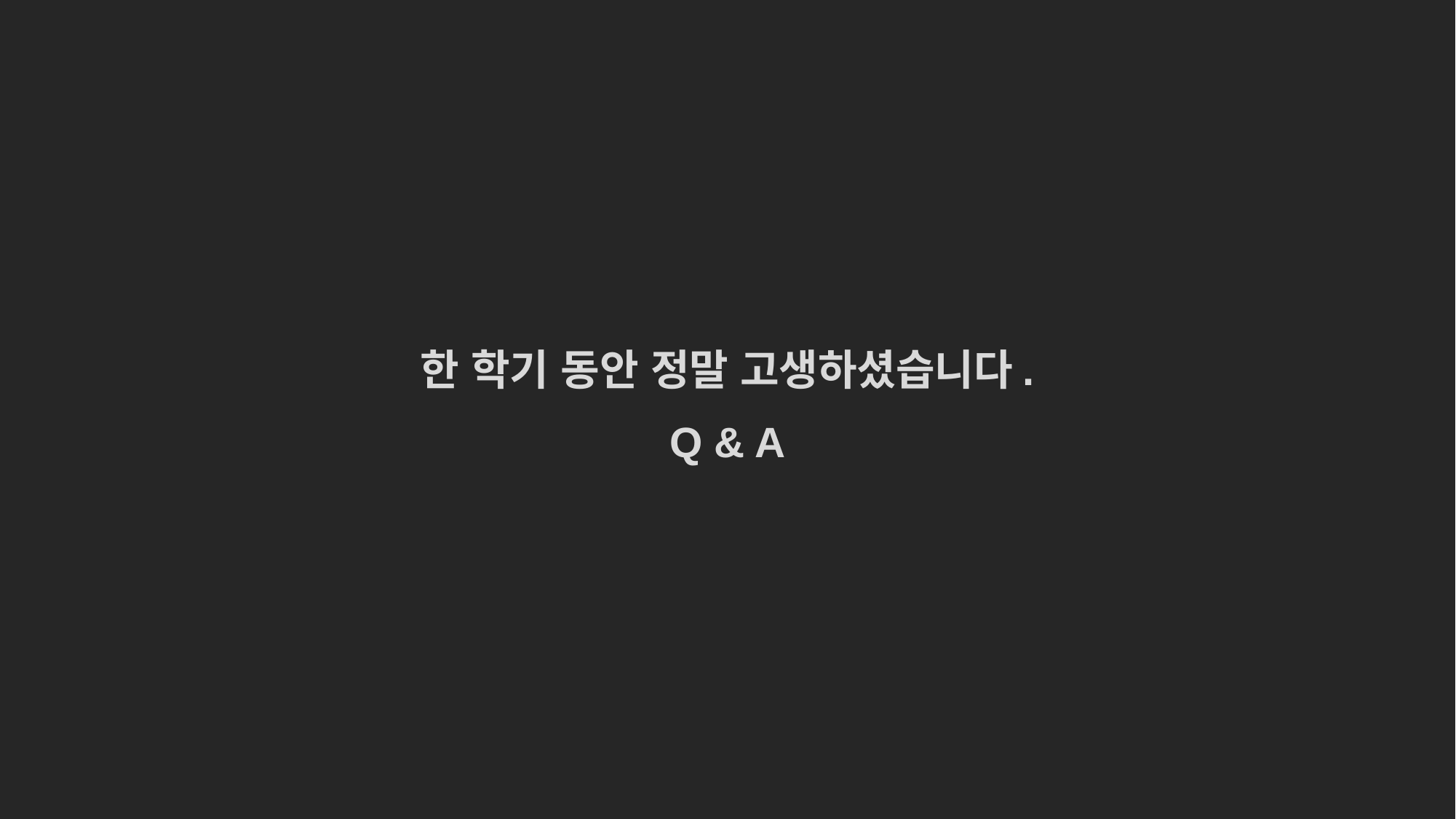

한 학기 동안 정말 고생하셨습니다.
Q & A